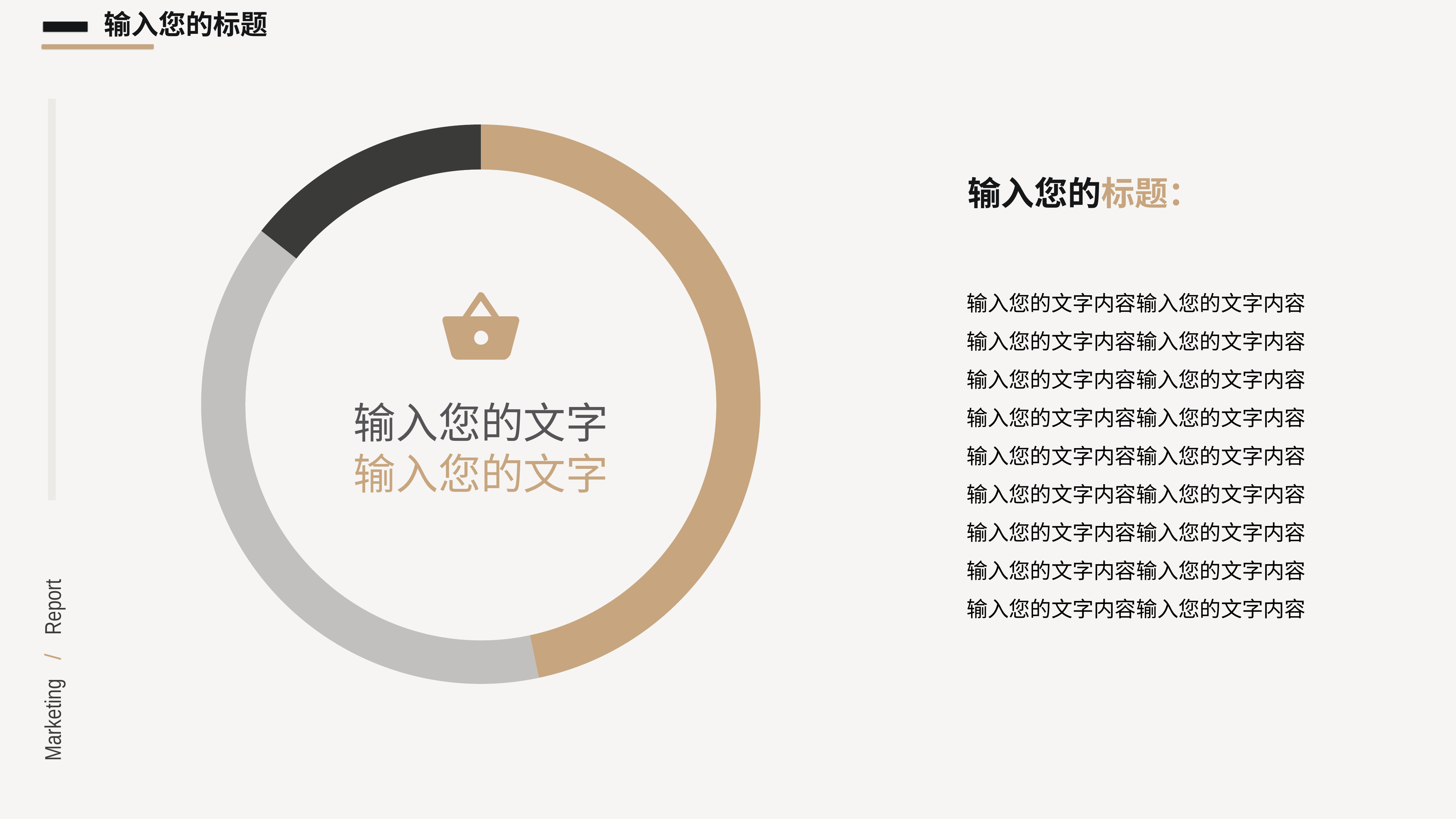

输入您的标题

### Chart

| Category | Region 1 |
|---|---|
| April | 91.0 |
| May | 76.0 |
| June | 28.0 |
输入您的标题：
输入您的文字内容输入您的文字内容
输入您的文字内容输入您的文字内容
输入您的文字内容输入您的文字内容
输入您的文字内容输入您的文字内容
输入您的文字内容输入您的文字内容
输入您的文字内容输入您的文字内容
输入您的文字内容输入您的文字内容
输入您的文字内容输入您的文字内容
输入您的文字内容输入您的文字内容

输入您的文字
输入您的文字